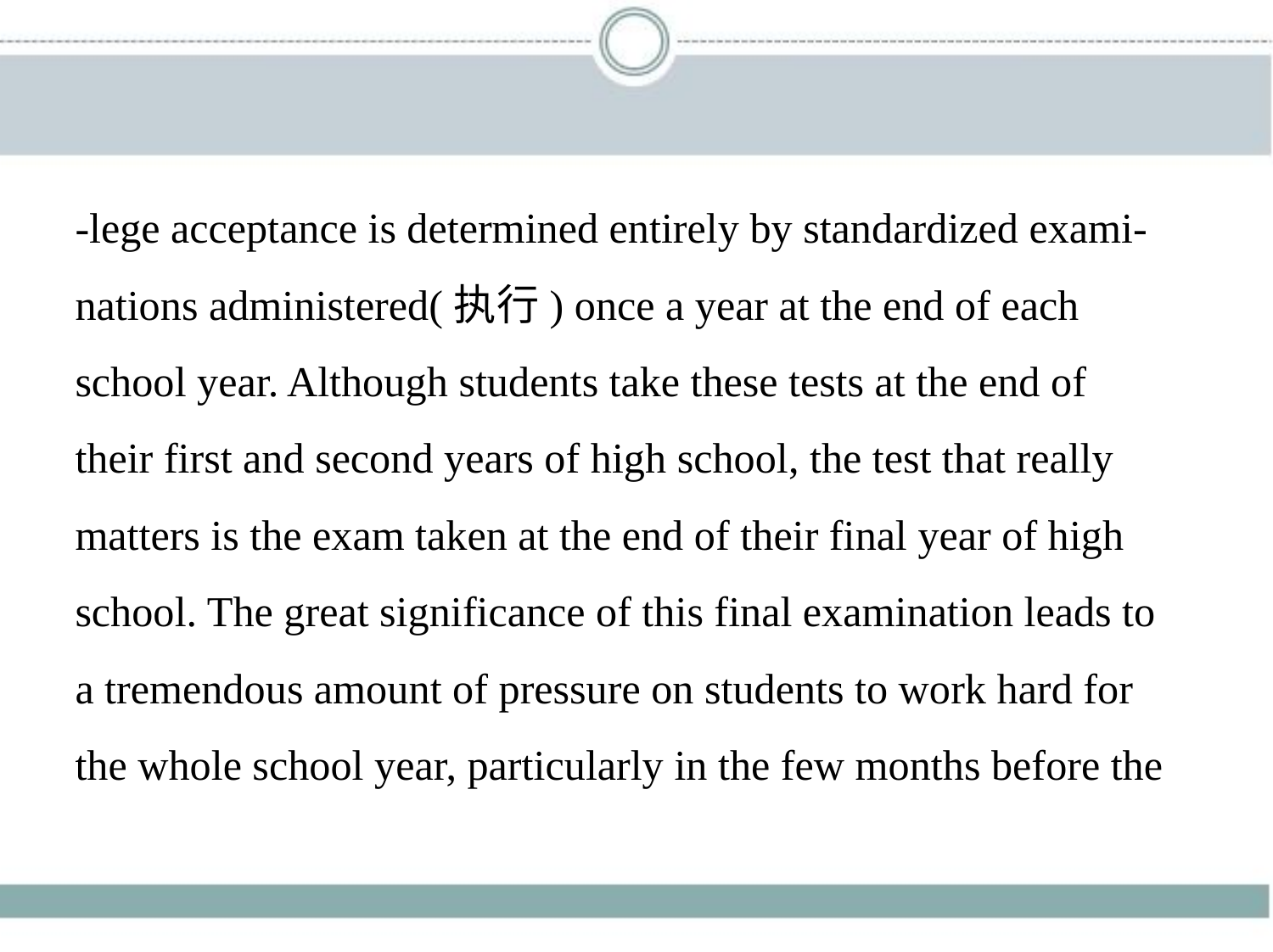

-lege acceptance is determined entirely by standardized exami-
nations administered(执行) once a year at the end of each
school year. Although students take these tests at the end of
their first and second years of high school, the test that really
matters is the exam taken at the end of their final year of high
school. The great significance of this final examination leads to
a tremendous amount of pressure on students to work hard for
the whole school year, particularly in the few months before the